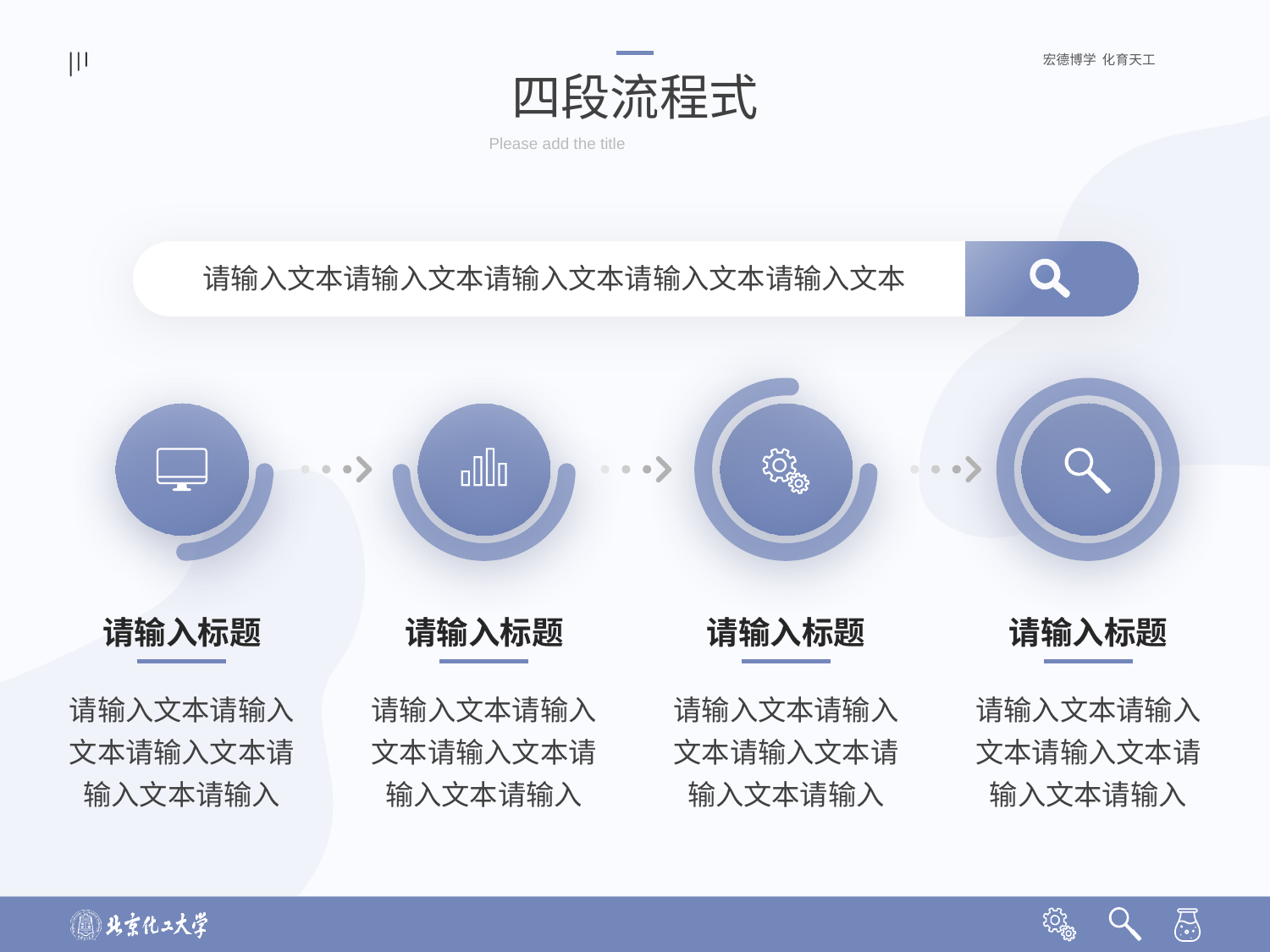

四段流程式
Please add the title

请输入文本请输入文本请输入文本请输入文本请输入文本

请输入标题
请输入标题
请输入标题
请输入标题
请输入文本请输入文本请输入文本请输入文本请输入
请输入文本请输入文本请输入文本请输入文本请输入
请输入文本请输入文本请输入文本请输入文本请输入
请输入文本请输入文本请输入文本请输入文本请输入